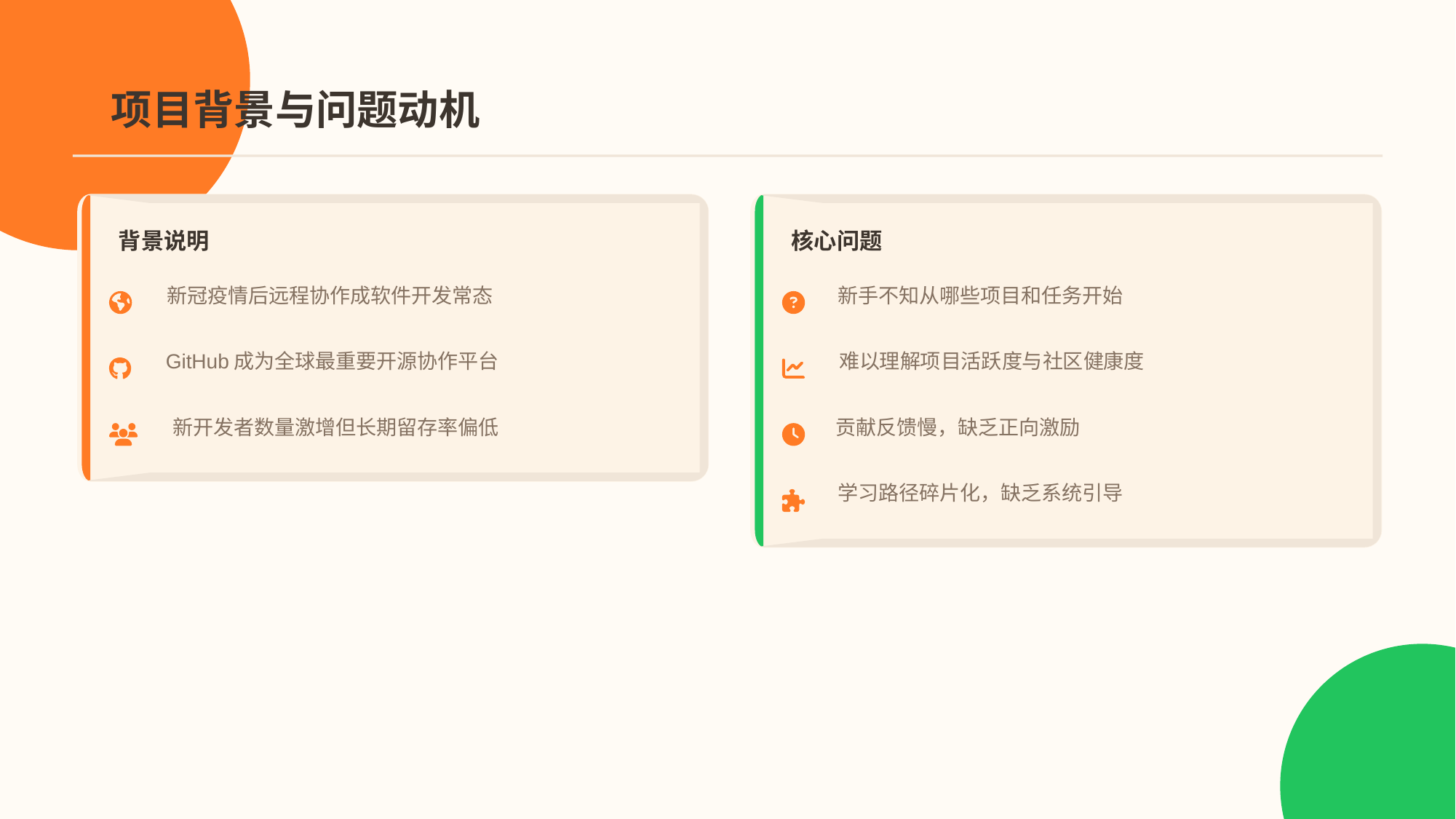

项目背景与问题动机

背景说明
核心问题
新冠疫情后远程协作成软件开发常态
新手不知从哪些项目和任务开始

GitHub成为全球最重要开源协作平台
难以理解项目活跃度与社区健康度

新开发者数量激增但长期留存率偏低
贡献反馈慢，缺乏正向激励

学习路径碎片化，缺乏系统引导